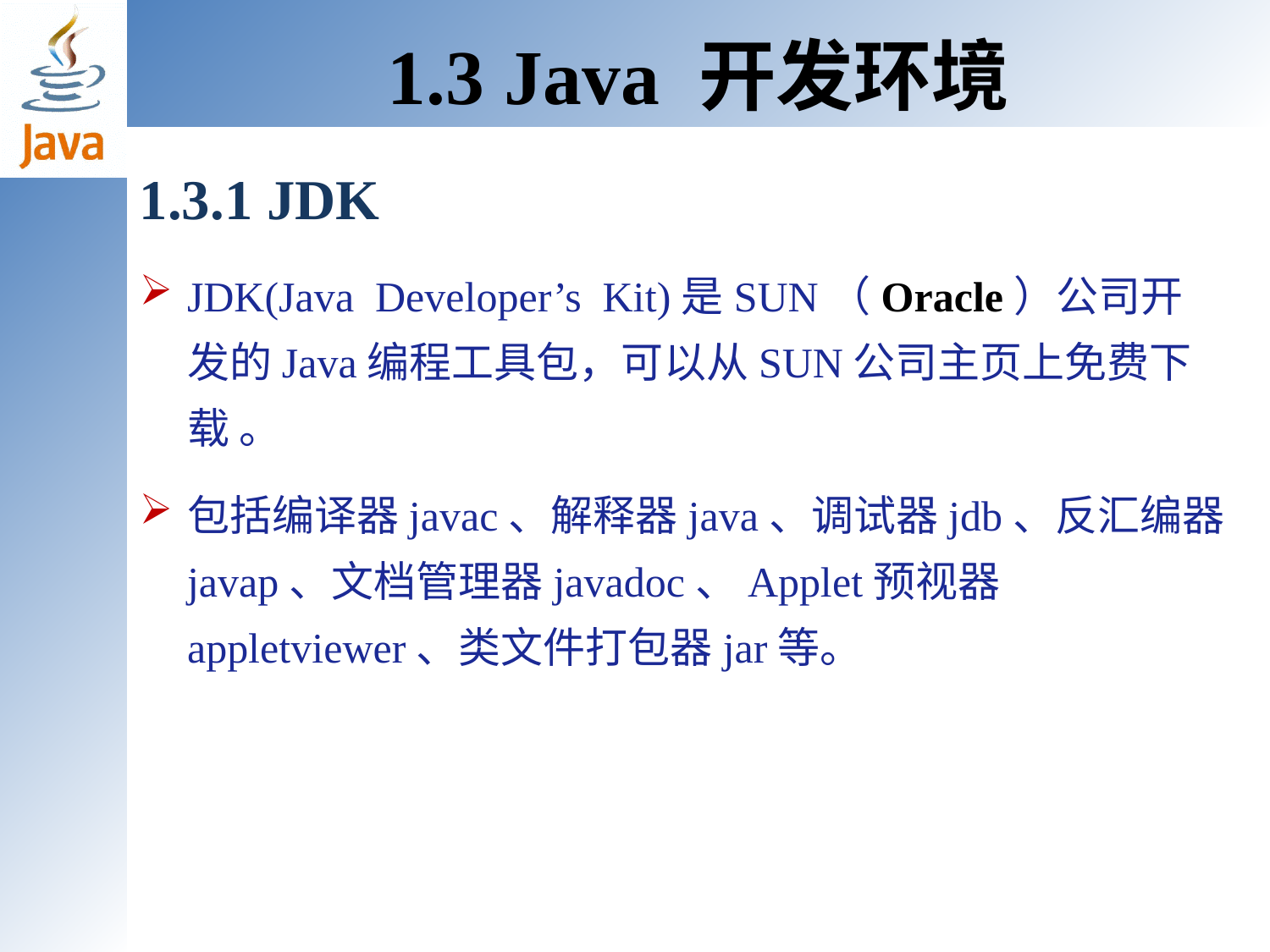

1.3 Java 开发环境
1.3.1 JDK
JDK(Java  Developer’s  Kit)是SUN（Oracle）公司开发的Java编程工具包，可以从SUN公司主页上免费下载 。
包括编译器javac、解释器java、调试器jdb、反汇编器javap、文档管理器javadoc、Applet预视器appletviewer、类文件打包器jar等。
57